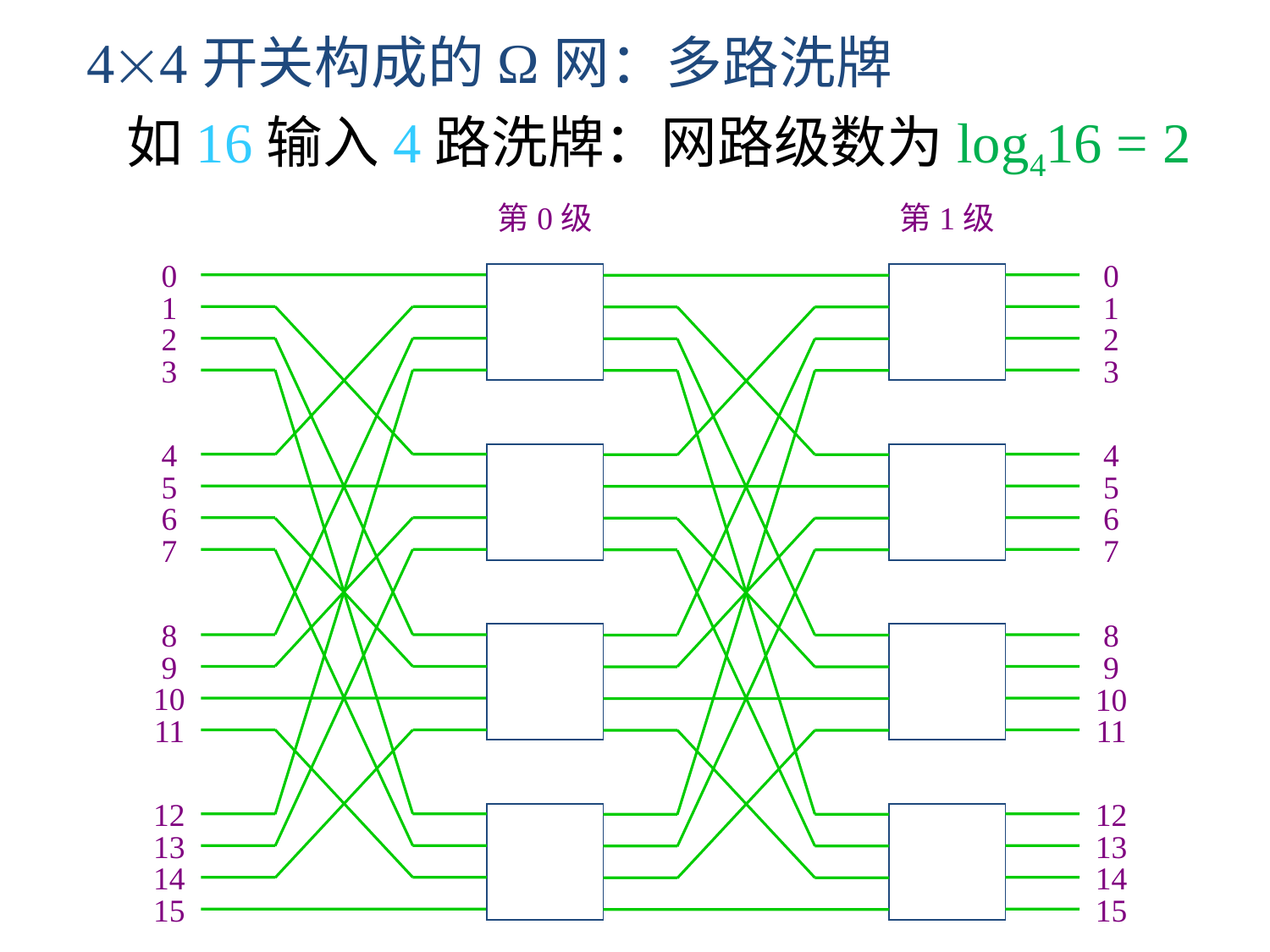

4×4开关构成的Ω网：多路洗牌
	如16输入4路洗牌：网路级数为log416 = 2
第0级
第1级
0
0

1
1

2
2

3
3

4
4

5
5

6
6

7
7

8
8

9
9

10
10

11
11

12
12

13
13

14
14

15
15